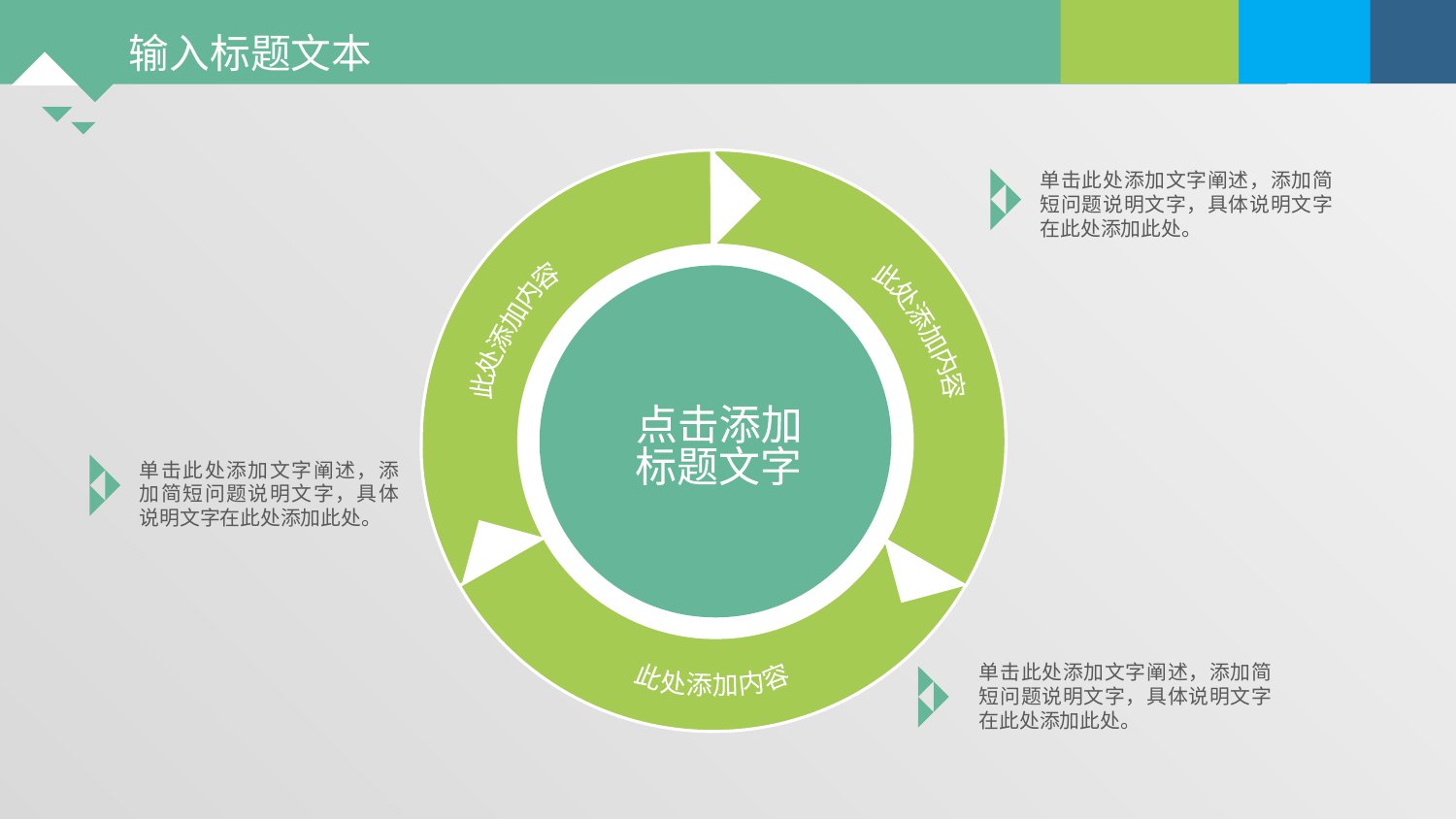

此处添加内容

此处添加内容

点击添加
标题文字

此处添加内容
单击此处添加文字阐述，添加简短问题说明文字，具体说明文字在此处添加此处。

单击此处添加文字阐述，添加简短问题说明文字，具体说明文字在此处添加此处。

单击此处添加文字阐述，添加简短问题说明文字，具体说明文字在此处添加此处。